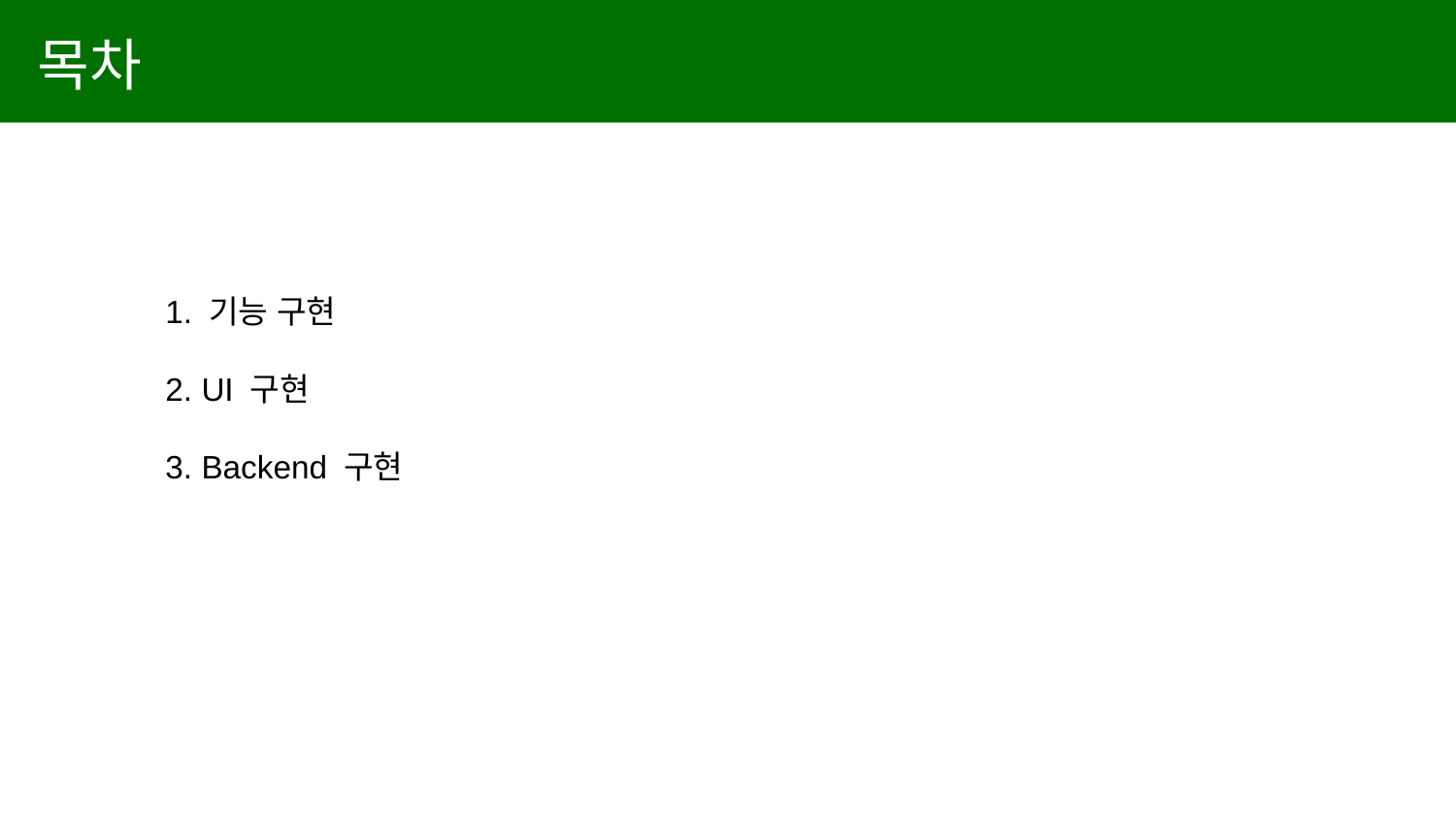

목차
 기능 구현

 UI 구현

 Backend 구현